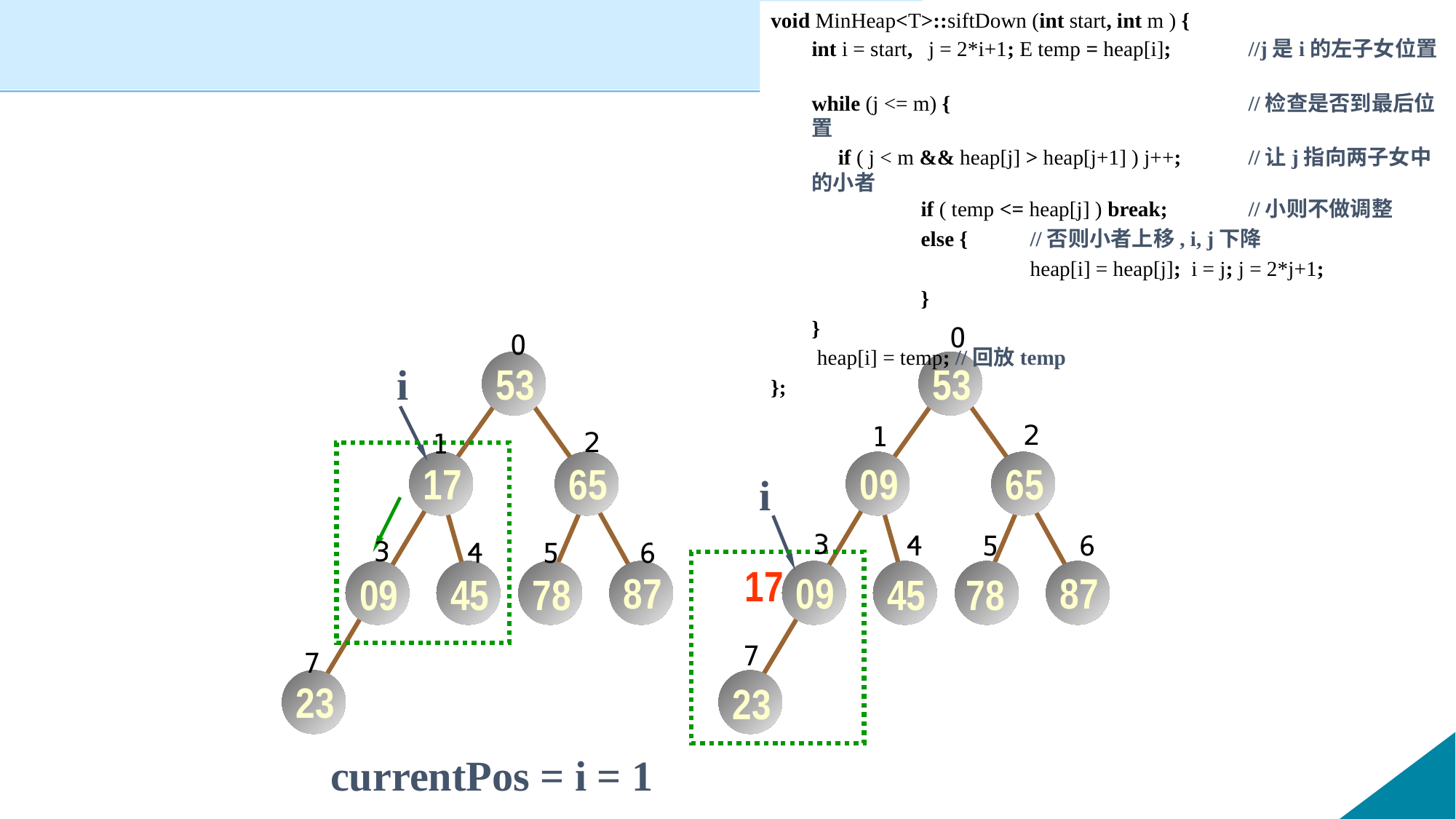

void MinHeap<T>::siftDown (int start, int m ) {
	int i = start,   j = 2*i+1; E temp = heap[i]; 	//j是i的左子女位置
	while (j <= m) {			//检查是否到最后位置
	     if ( j < m && heap[j] > heap[j+1] ) j++;     	//让j指向两子女中的小者
 		if ( temp <= heap[j] ) break;	//小则不做调整
		else { 	//否则小者上移, i, j下降
			heap[i] = heap[j];  i = j; j = 2*j+1;
		}
	}
	 heap[i] = temp; //回放temp
};
0
0
i

53

53

17

65

09

65
i

09

87

87
09
45
78
45
78

23

23
2
1
2
1
3
4
5
6
3
4
5
6
17
7
7
currentPos = i = 1